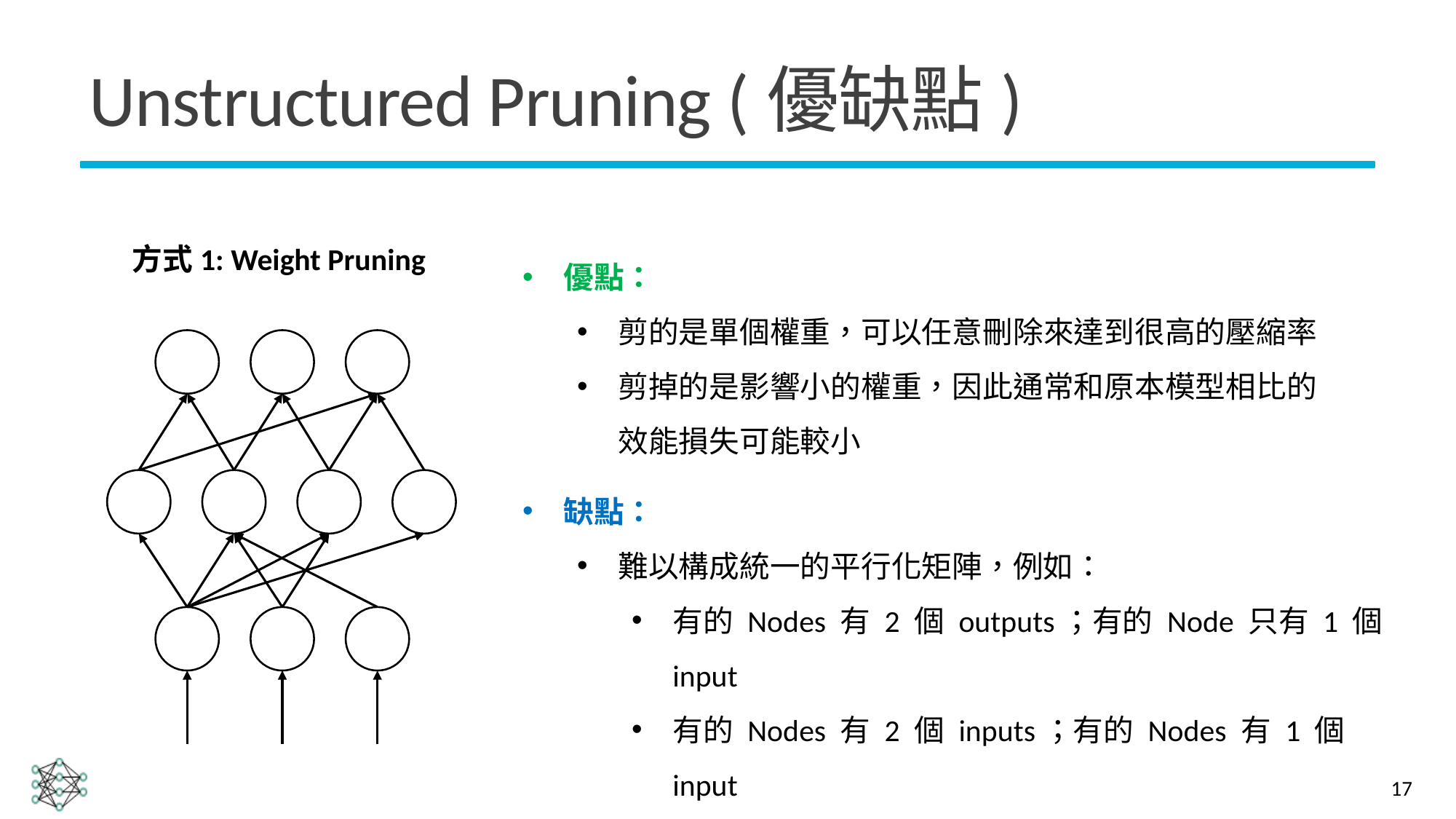

# Unstructured Pruning (優缺點)
方式1: Weight Pruning

優點：
剪的是單個權重，可以任意刪除來達到很高的壓縮率
剪掉的是影響小的權重，因此通常和原本模型相比的效能損失可能較小

缺點：
難以構成統一的平行化矩陣，例如：
有的 Nodes 有 2 個 outputs；有的 Node 只有 1 個 input
有的 Nodes 有 2 個 inputs；有的 Nodes 有 1 個 input
雖然參數變少，但可能難以平行化，故速度可能慢

17